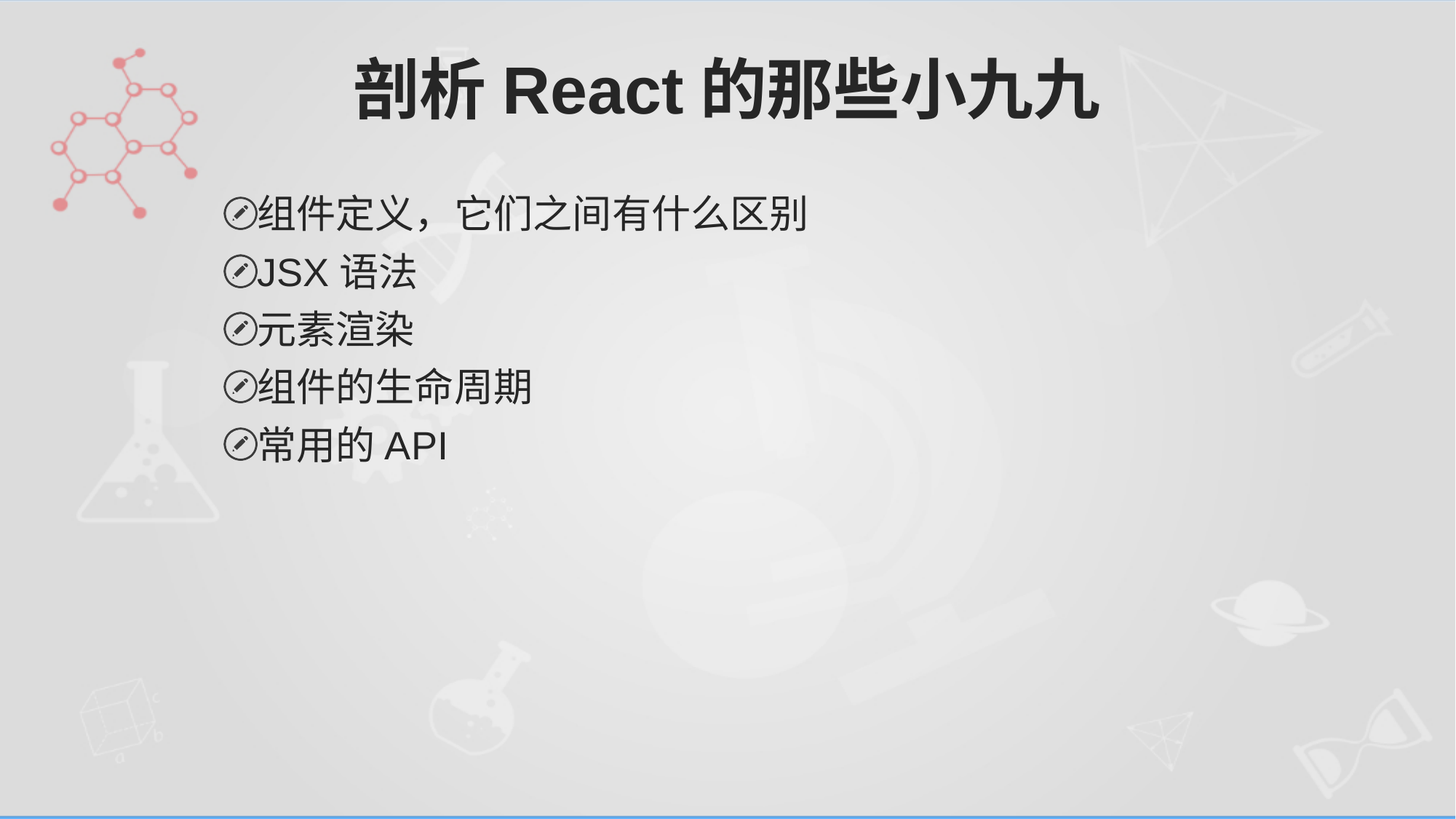

# 剖析React的那些小九九
组件定义，它们之间有什么区别
JSX语法
元素渲染
组件的生命周期
常用的API